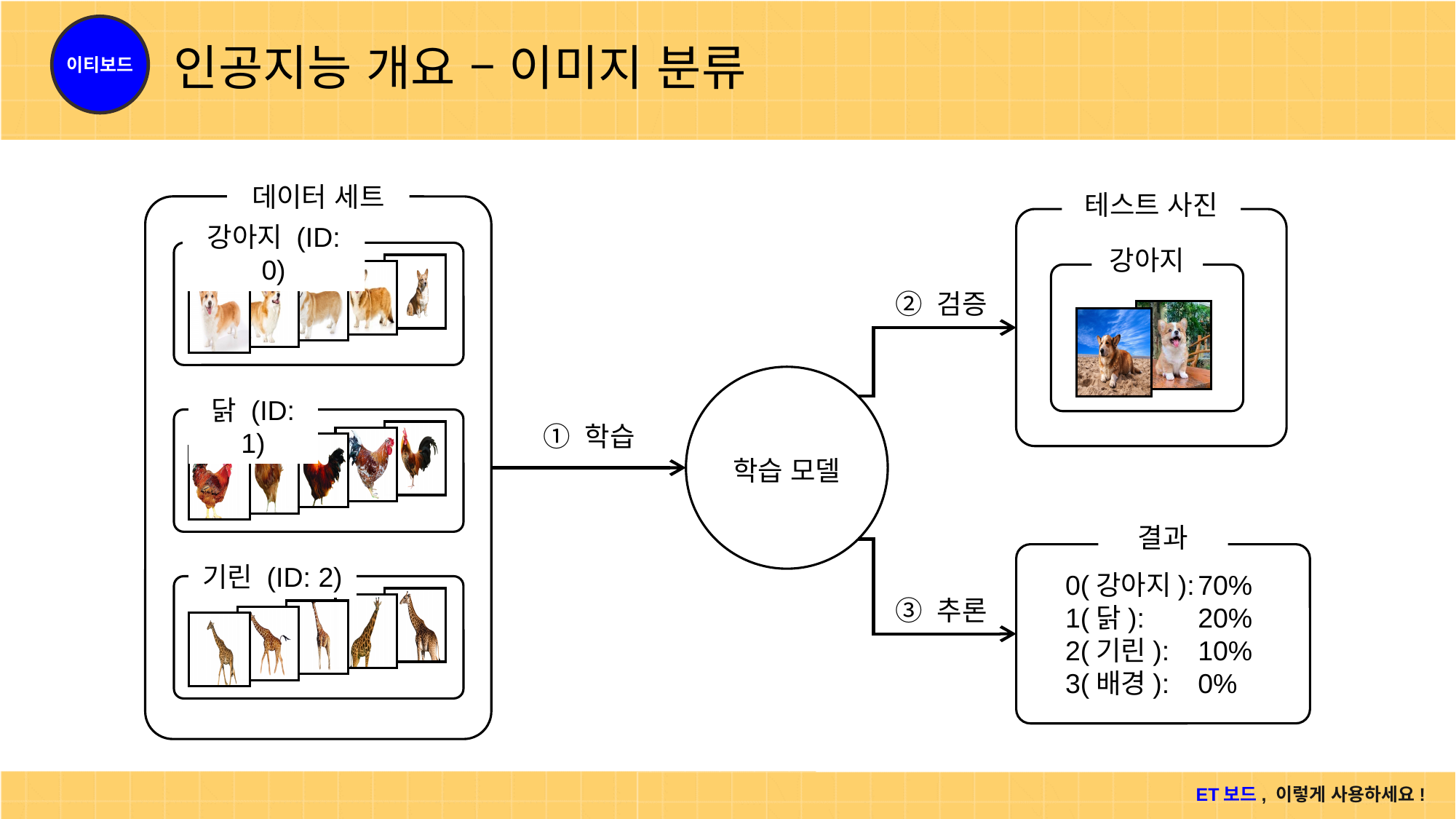

# 인공지능 개요 – 이미지 분류
데이터 세트

강아지 (ID: 0)

닭 (ID: 1)

기린 (ID: 2)

테스트 사진

강아지

② 검증

학습 모델
① 학습
결과

0(강아지):
1(닭):
2(기린):
3(배경):
70%
20%
10%
0%
③ 추론